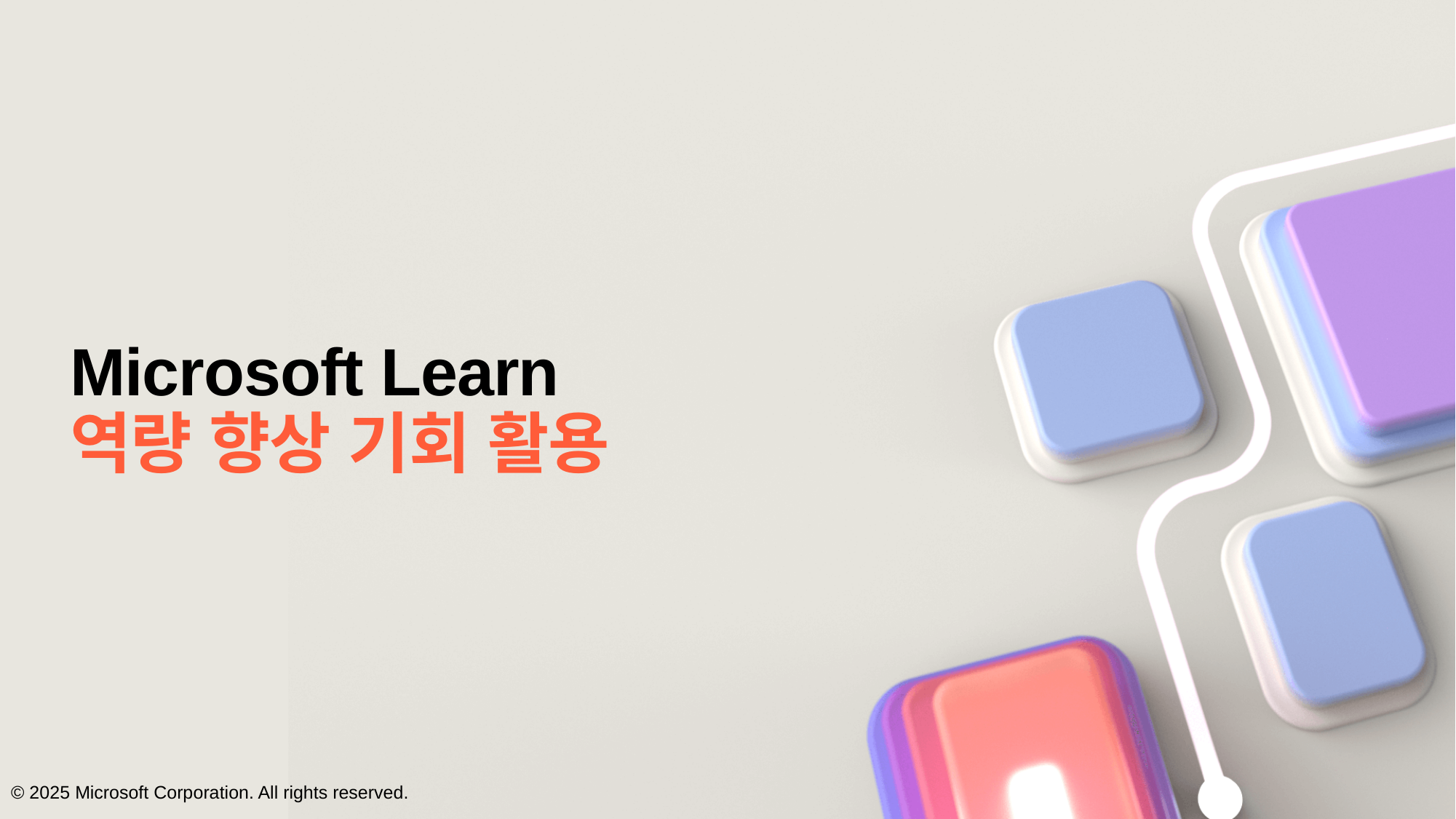

# Microsoft Learn 역량 향상 기회 활용
© 2025 Microsoft Corporation. All rights reserved.